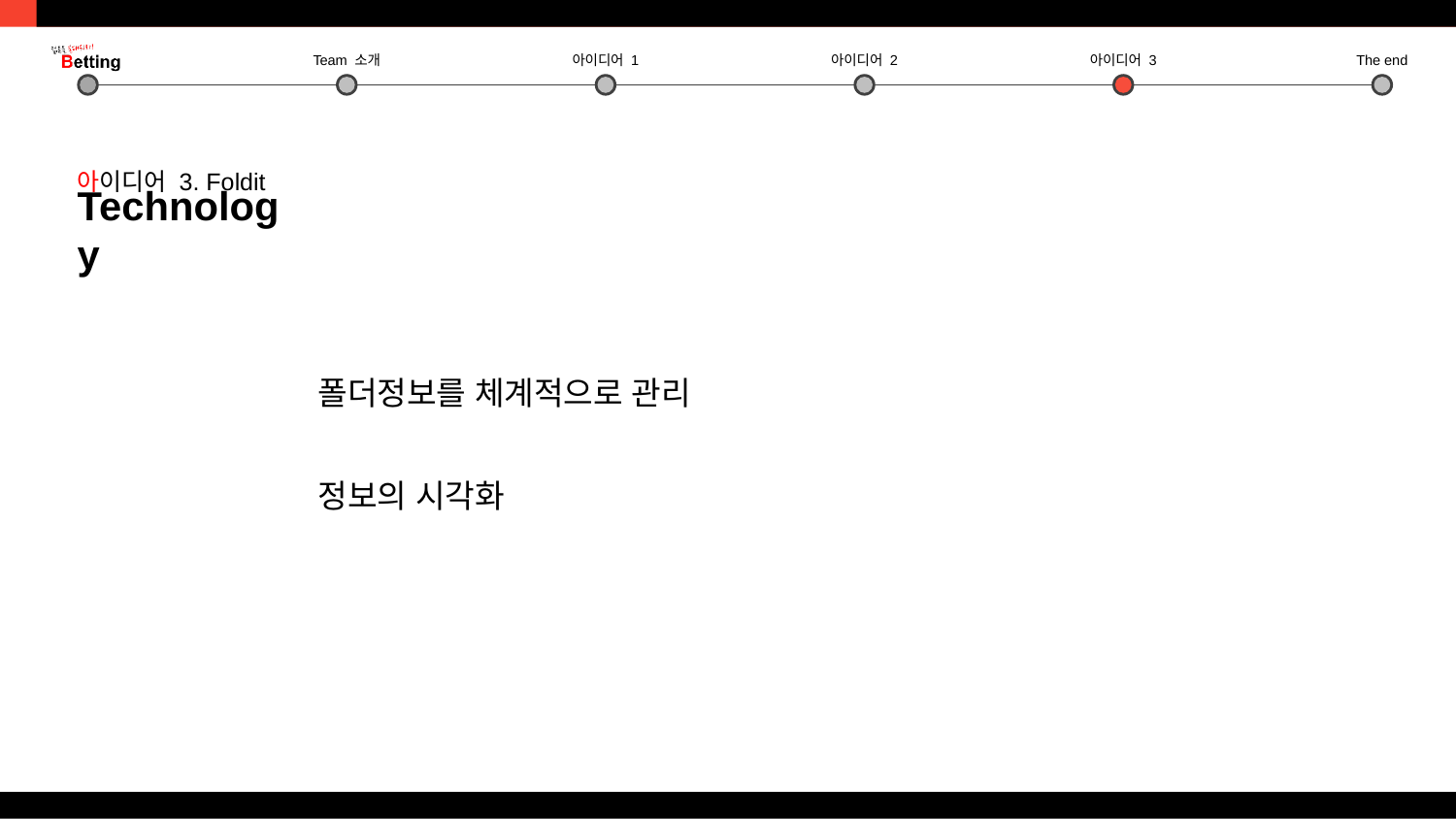

아이디어 3. Foldit
Technology
폴더정보를 체계적으로 관리
정보의 시각화